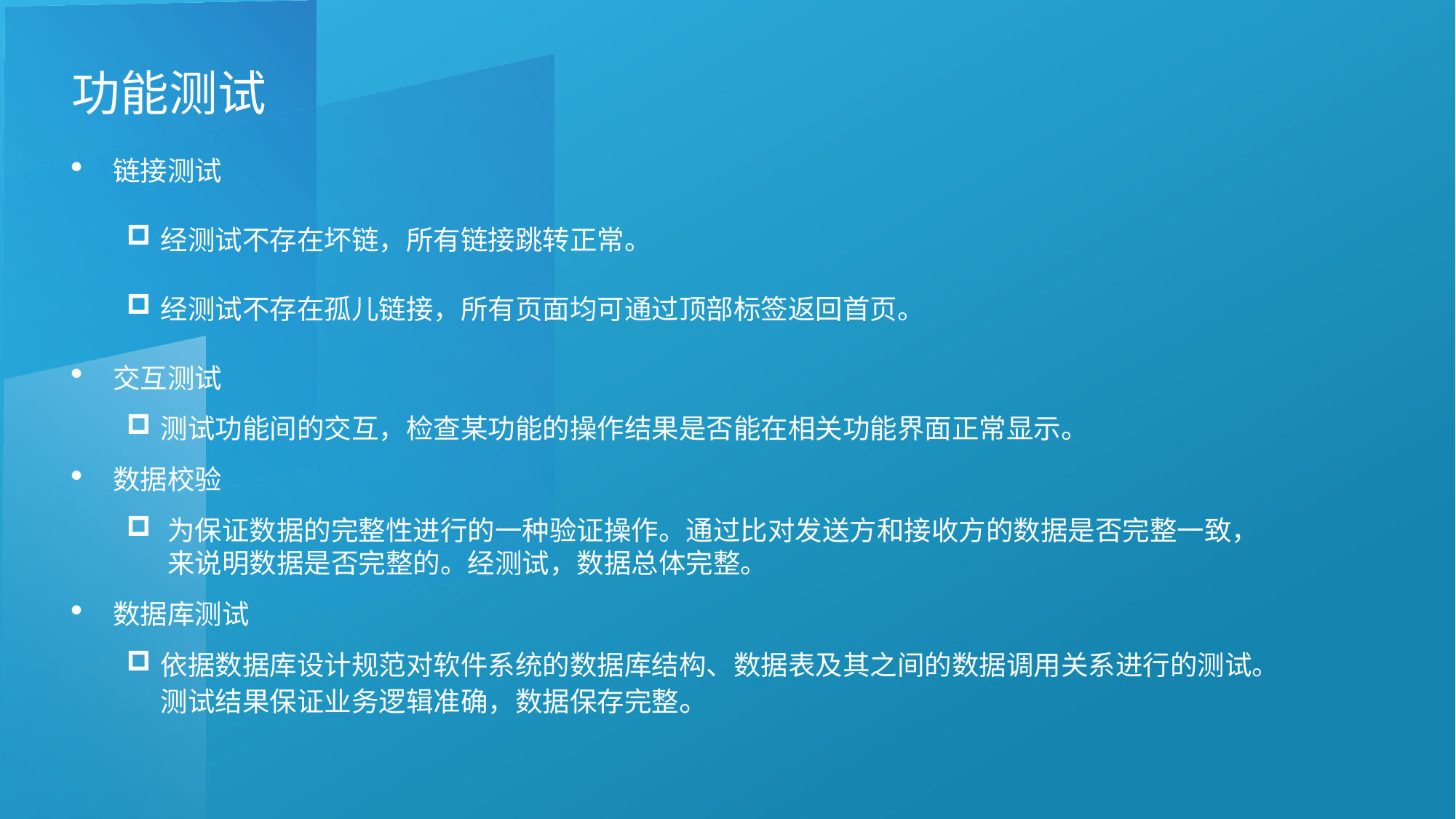

功能测试
链接测试
经测试不存在坏链，所有链接跳转正常。
经测试不存在孤儿链接，所有页面均可通过顶部标签返回首页。
交互测试
测试功能间的交互，检查某功能的操作结果是否能在相关功能界面正常显示。
数据校验
为保证数据的完整性进行的一种验证操作。通过比对发送方和接收方的数据是否完整一致，来说明数据是否完整的。经测试，数据总体完整。
数据库测试
依据数据库设计规范对软件系统的数据库结构、数据表及其之间的数据调用关系进行的测试。测试结果保证业务逻辑准确，数据保存完整。